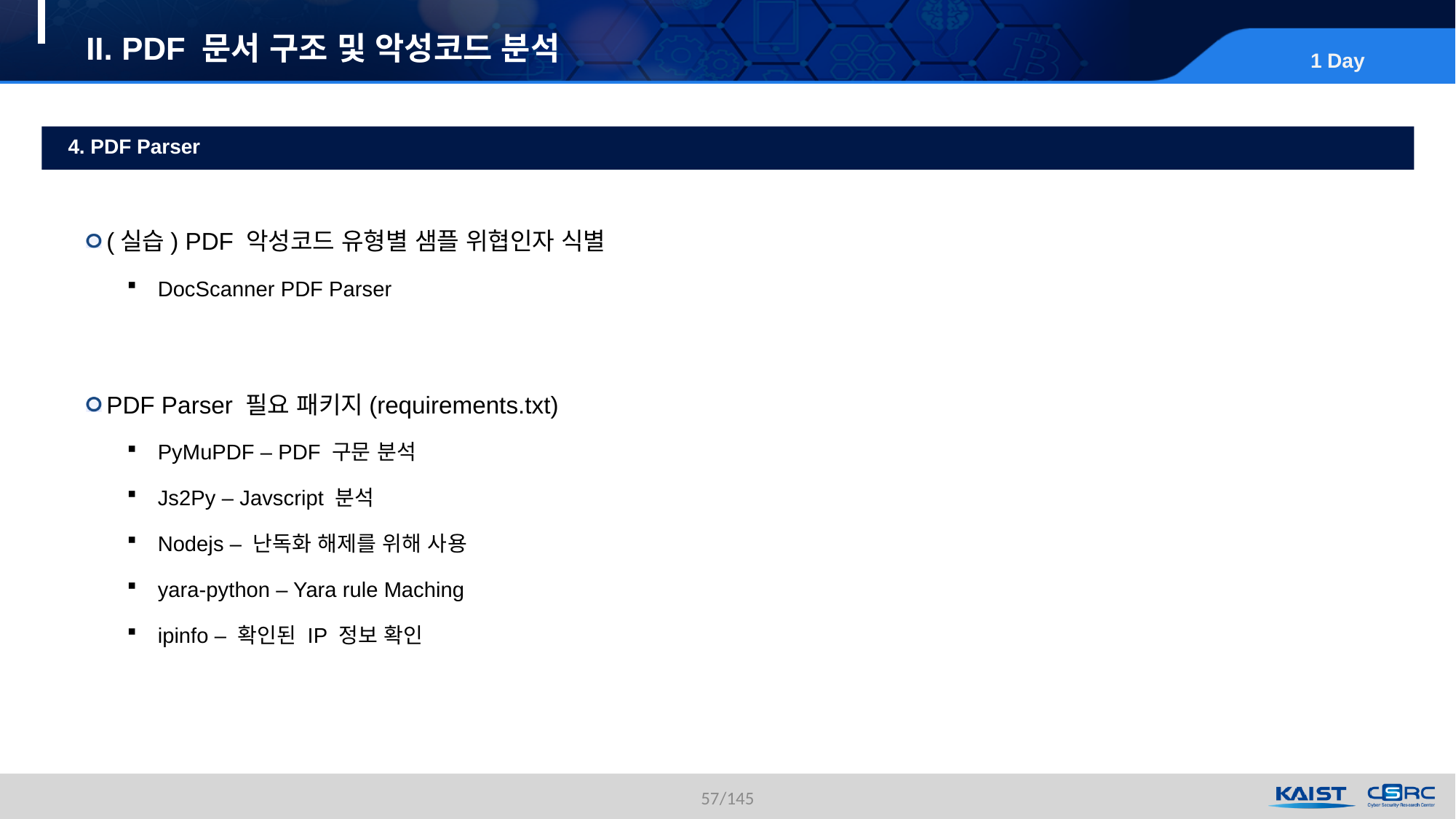

# II. PDF 문서 구조 및 악성코드 분석
4. PDF Parser
(실습) PDF 악성코드 유형별 샘플 위협인자 식별
DocScanner PDF Parser

PDF Parser 필요 패키지(requirements.txt)
PyMuPDF – PDF 구문 분석
Js2Py – Javscript 분석
Nodejs – 난독화 해제를 위해 사용
yara-python – Yara rule Maching
ipinfo – 확인된 IP 정보 확인
57/145